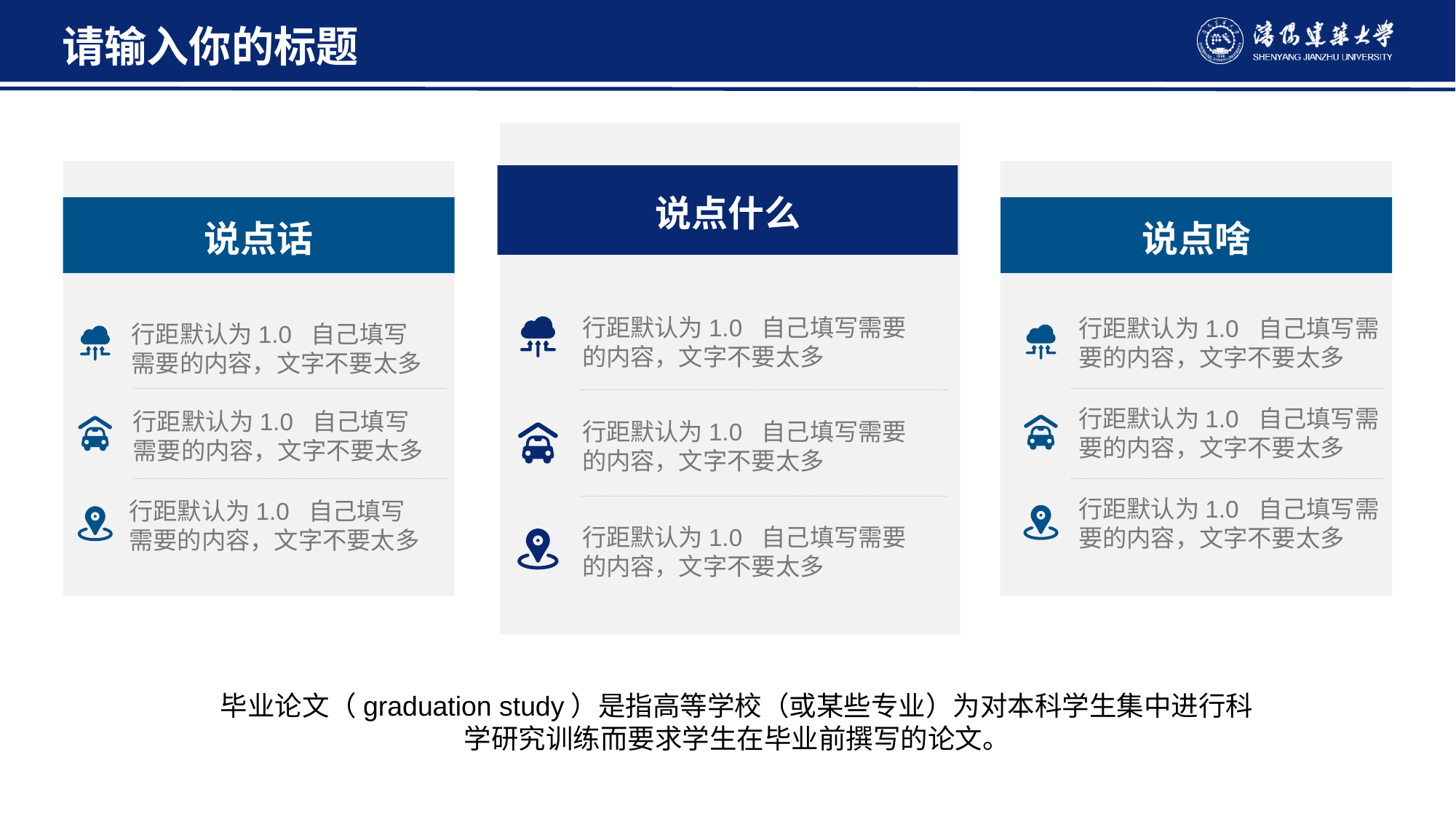

请输入你的标题

说点什么
说点话
说点啥
行距默认为1.0  自己填写需要的内容，文字不要太多
行距默认为1.0  自己填写需要的内容，文字不要太多
行距默认为1.0  自己填写需要的内容，文字不要太多
行距默认为1.0  自己填写需要的内容，文字不要太多
行距默认为1.0  自己填写需要的内容，文字不要太多
行距默认为1.0  自己填写需要的内容，文字不要太多
行距默认为1.0  自己填写需要的内容，文字不要太多
行距默认为1.0  自己填写需要的内容，文字不要太多
行距默认为1.0  自己填写需要的内容，文字不要太多
行距默认为1.0  自己填写需要的内容，文字不要太多
行距默认为1.0  自己填写需要的内容，文字不要太多

毕业论文（graduation study）是指高等学校（或某些专业）为对本科学生集中进行科学研究训练而要求学生在毕业前撰写的论文。